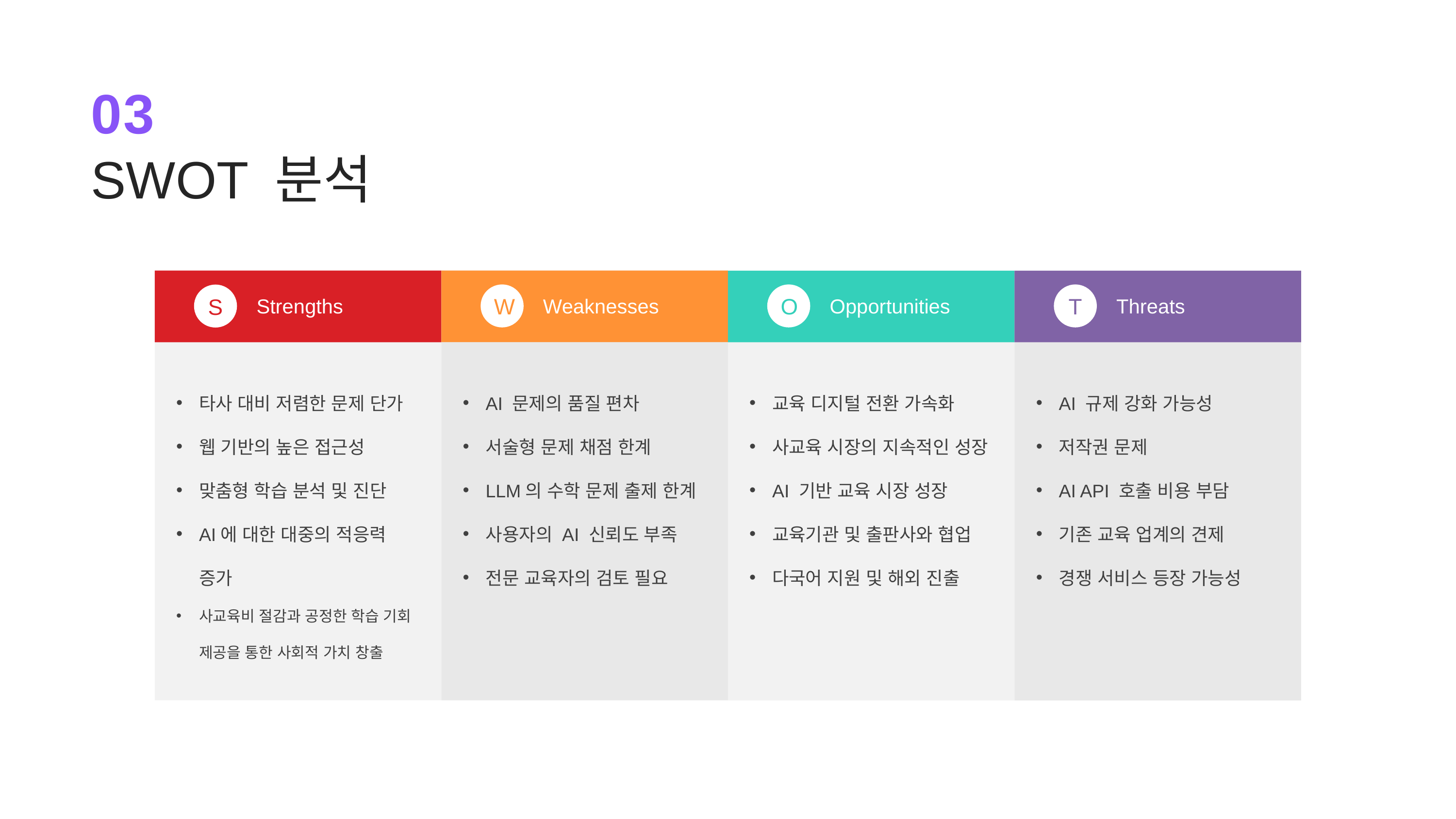

03
SWOT 분석

W
O
T
S
Weaknesses
Opportunities
Threats
Strengths
타사 대비 저렴한 문제 단가
웹 기반의 높은 접근성
맞춤형 학습 분석 및 진단
AI에 대한 대중의 적응력 증가
사교육비 절감과 공정한 학습 기회 제공을 통한 사회적 가치 창출
AI 문제의 품질 편차
서술형 문제 채점 한계
LLM의 수학 문제 출제 한계
사용자의 AI 신뢰도 부족
전문 교육자의 검토 필요
교육 디지털 전환 가속화
사교육 시장의 지속적인 성장
AI 기반 교육 시장 성장
교육기관 및 출판사와 협업
다국어 지원 및 해외 진출
AI 규제 강화 가능성
저작권 문제
AI API 호출 비용 부담
기존 교육 업계의 견제
경쟁 서비스 등장 가능성